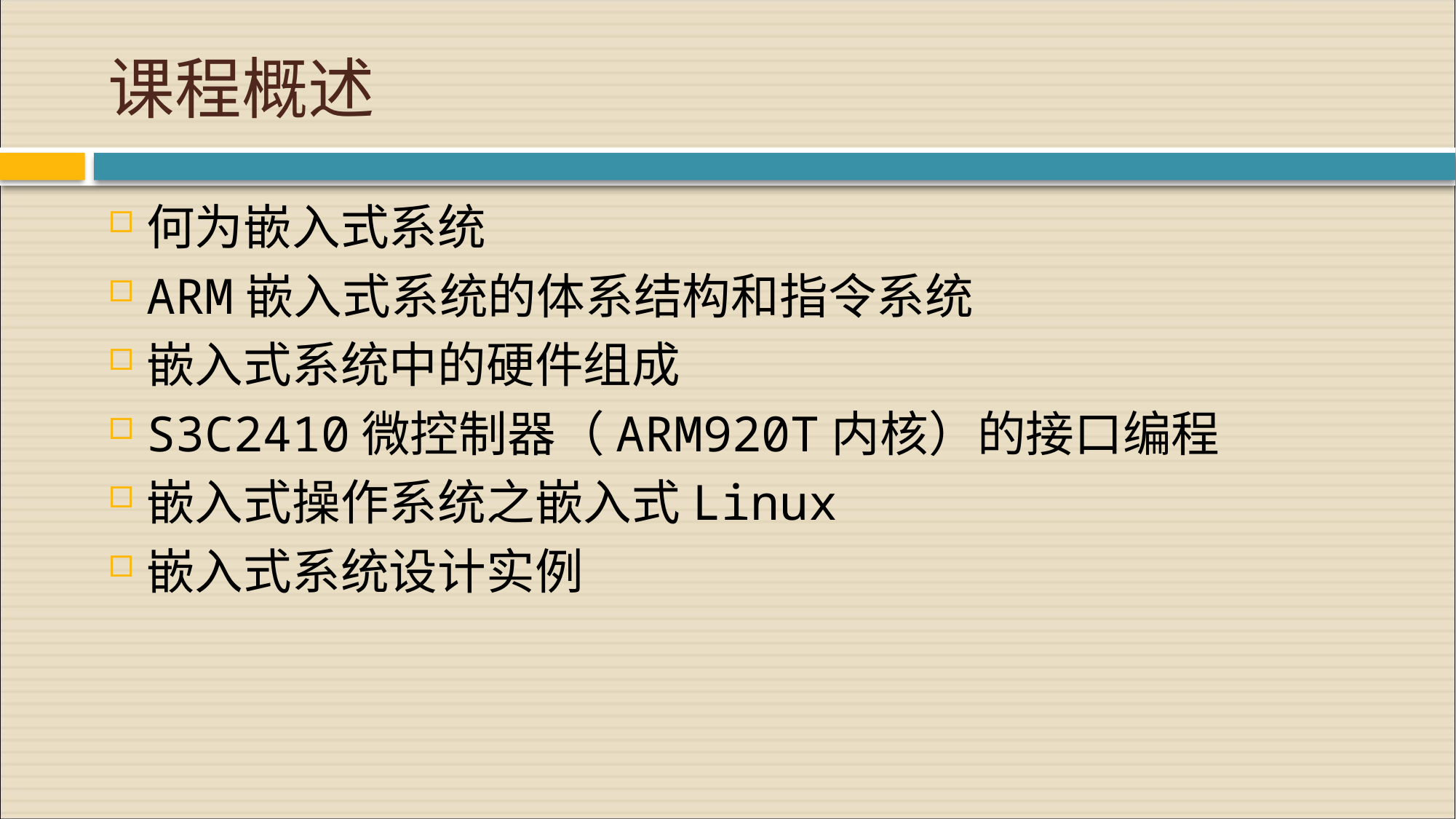

# 课程概述
何为嵌入式系统
ARM嵌入式系统的体系结构和指令系统
嵌入式系统中的硬件组成
S3C2410微控制器（ARM920T内核）的接口编程
嵌入式操作系统之嵌入式Linux
嵌入式系统设计实例